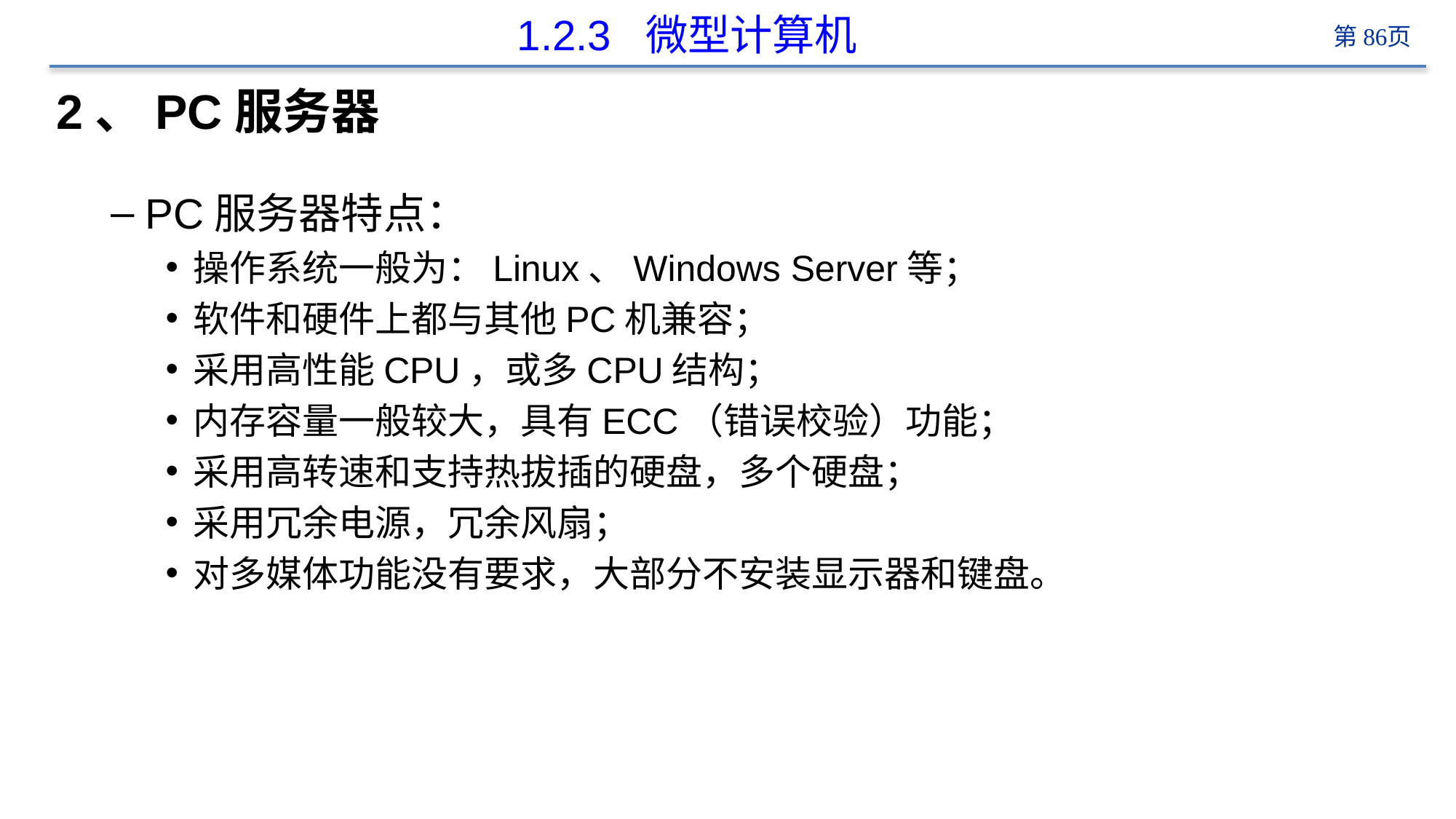

# 1.2.3  微型计算机
2、PC服务器

PC服务器特点：
操作系统一般为：Linux、Windows Server等；
软件和硬件上都与其他PC机兼容；
采用高性能CPU，或多CPU结构；
内存容量一般较大，具有ECC（错误校验）功能；
采用高转速和支持热拔插的硬盘，多个硬盘；
采用冗余电源，冗余风扇；
对多媒体功能没有要求，大部分不安装显示器和键盘。